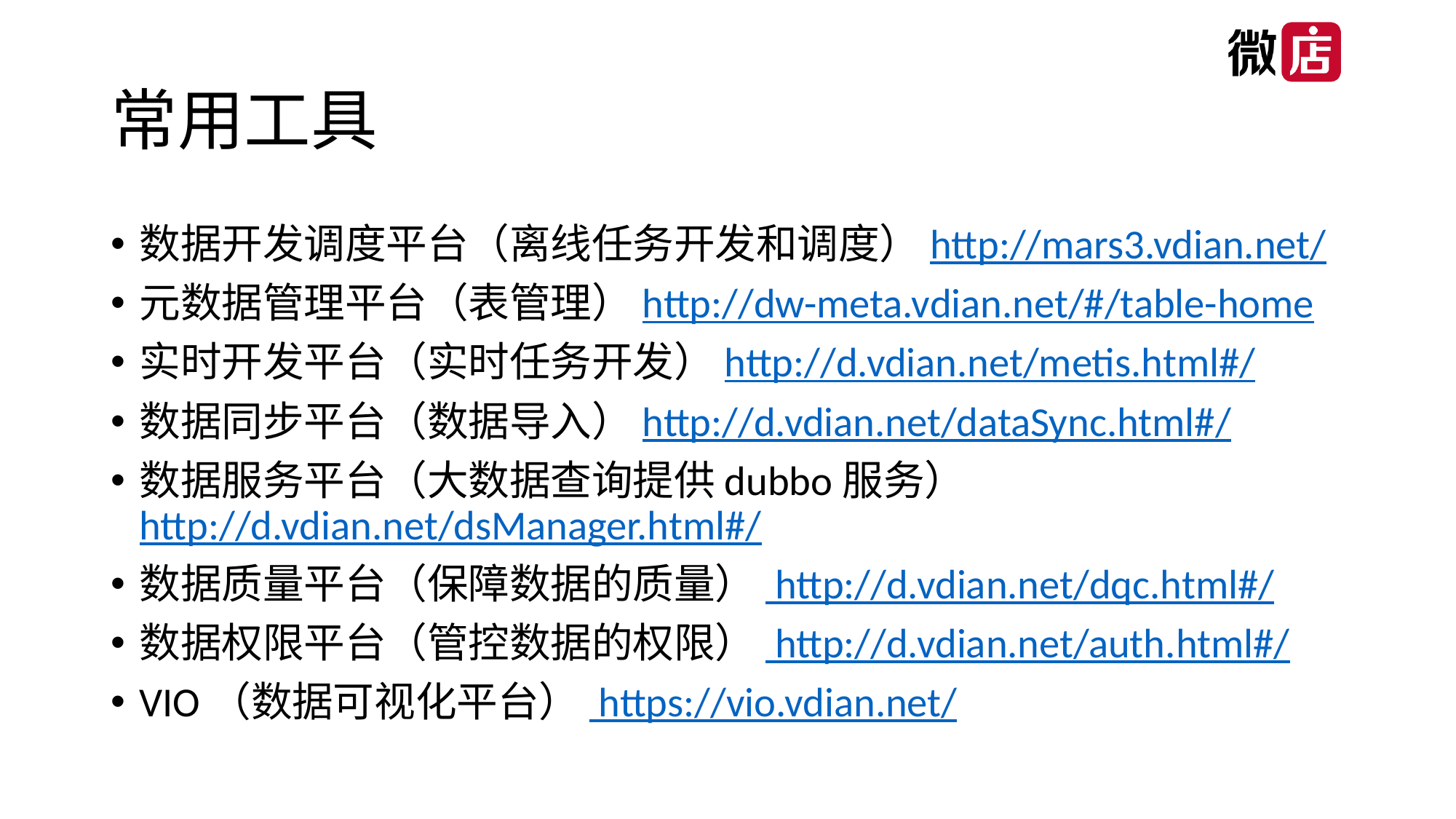

# 常用工具
数据开发调度平台（离线任务开发和调度）http://mars3.vdian.net/
元数据管理平台（表管理）http://dw-meta.vdian.net/#/table-home
实时开发平台（实时任务开发）http://d.vdian.net/metis.html#/
数据同步平台（数据导入）http://d.vdian.net/dataSync.html#/
数据服务平台（大数据查询提供dubbo服务）http://d.vdian.net/dsManager.html#/
数据质量平台（保障数据的质量） http://d.vdian.net/dqc.html#/
数据权限平台（管控数据的权限） http://d.vdian.net/auth.html#/
VIO（数据可视化平台） https://vio.vdian.net/